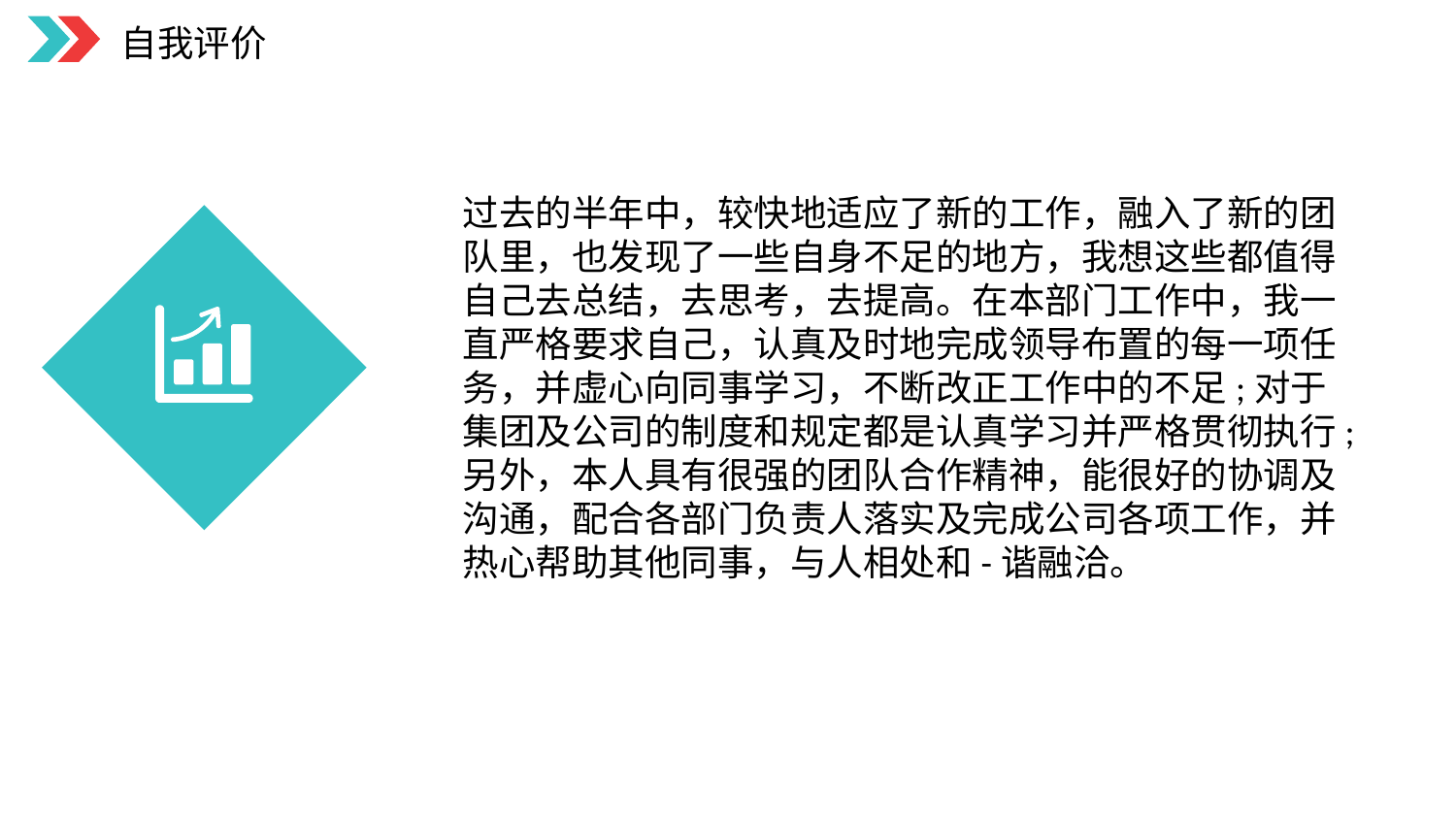

自我评价

过去的半年中，较快地适应了新的工作，融入了新的团队里，也发现了一些自身不足的地方，我想这些都值得自己去总结，去思考，去提高。在本部门工作中，我一直严格要求自己，认真及时地完成领导布置的每一项任务，并虚心向同事学习，不断改正工作中的不足;对于集团及公司的制度和规定都是认真学习并严格贯彻执行;另外，本人具有很强的团队合作精神，能很好的协调及沟通，配合各部门负责人落实及完成公司各项工作，并热心帮助其他同事，与人相处和-谐融洽。